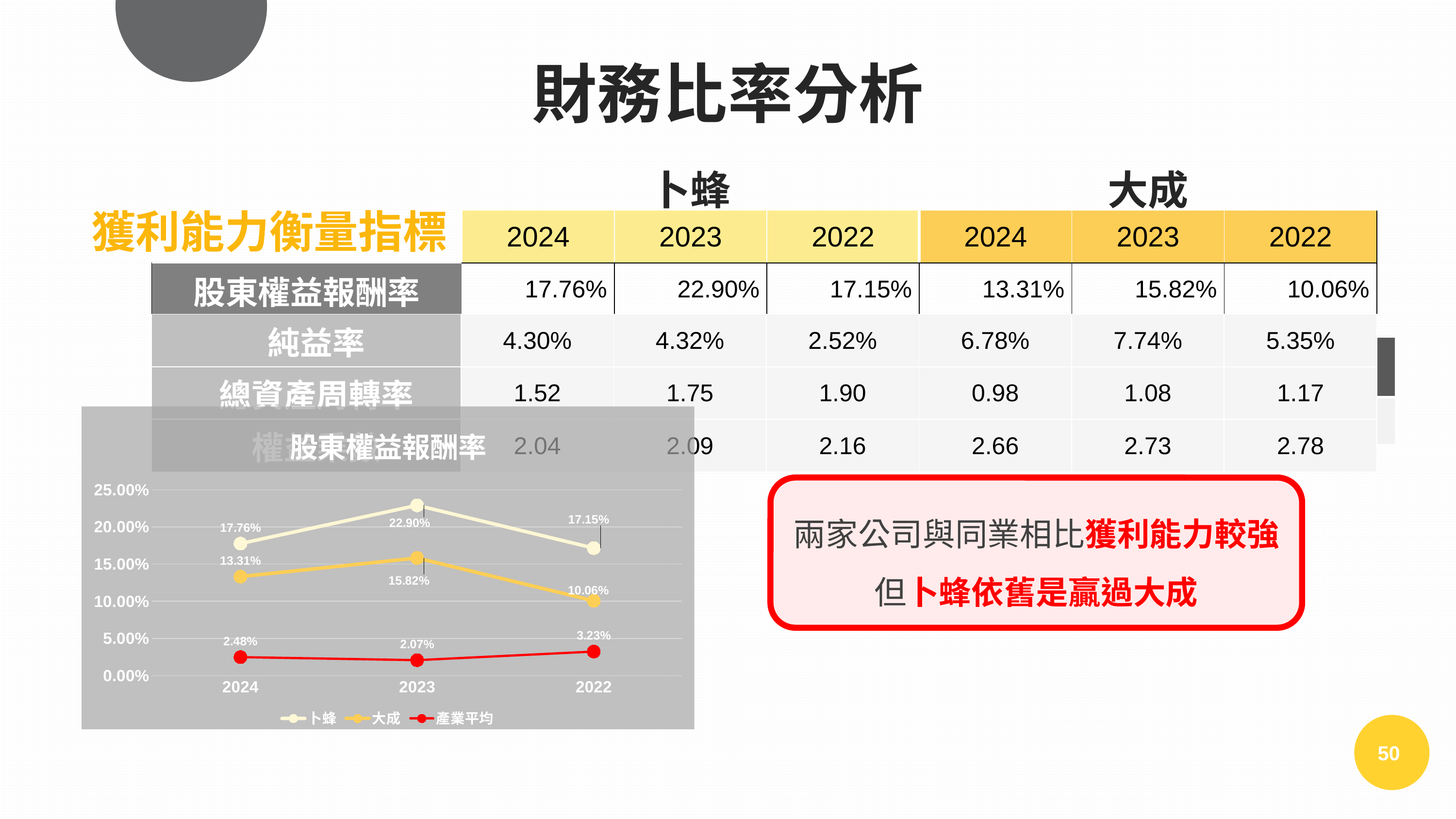

財務比率分析
|  | 卜蜂 |  |  | 大成 |  |  |
| --- | --- | --- | --- | --- | --- | --- |
|  | 2024 | 2023 | 2022 | 2024 | 2023 | 2022 |
| 股東權益報酬率 | 17.76% | 22.90% | 17.15% | 13.31% | 15.82% | 10.06% |
獲利能力衡量指標
| 純益率 | 4.30% | 4.32% | 2.52% | 6.78% | 7.74% | 5.35% |
| --- | --- | --- | --- | --- | --- | --- |
| 總資產周轉率 | 1.52 | 1.75 | 1.90 | 0.98 | 1.08 | 1.17 |
| 權益乘數 | 2.04 | 2.09 | 2.16 | 2.66 | 2.73 | 2.78 |
| 產業平均 | 2024 | 2023 | 2022 |
| --- | --- | --- | --- |
| 股東權益報酬率 | 2.48% | 2.07% | 3.23% |

### Chart: 股東權益報酬率

| Category | 卜蜂 | 大成 | 產業平均 |
|---|---|---|---|
| 2024 | 0.1776 | 0.1331 | 0.0248 |
| 2023 | 0.229 | 0.1582 | 0.0207 |
| 2022 | 0.1715 | 0.1006 | 0.0323 |
兩家公司與同業相比獲利能力較強
但卜蜂依舊是贏過大成

50